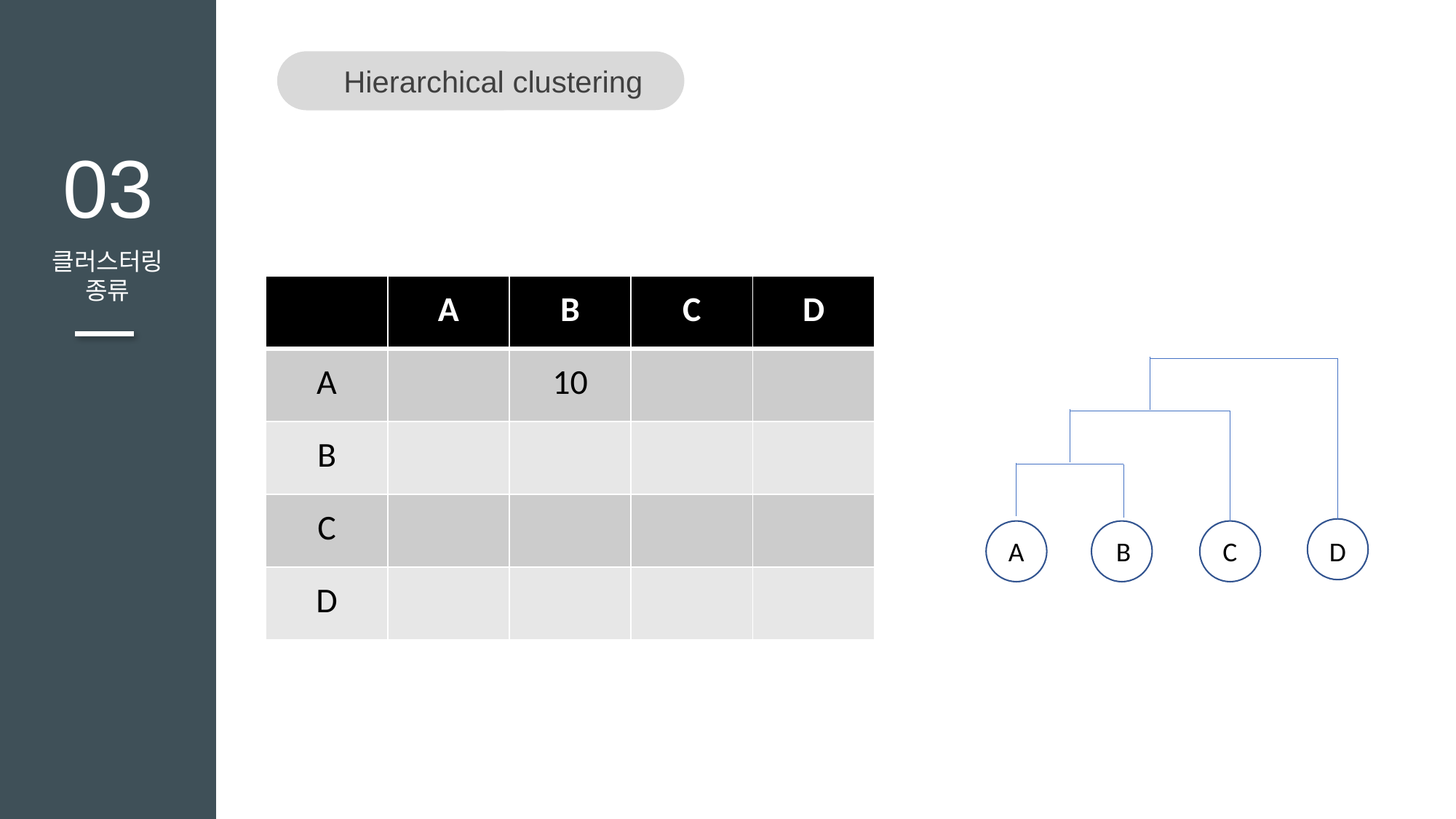

Hierarchical clustering
TITLE을 입력하세요
03
클러스터링
종류
|  | A | B | C | D |
| --- | --- | --- | --- | --- |
| A |  | 10 |  |  |
| B |  |  |  |  |
| C |  |  |  |  |
| D |  |  |  |  |
|  | A | B | C | D |
| --- | --- | --- | --- | --- |
| A |  | 20 | 3 |  |
| B |  |  | 10 |  |
| C |  |  |  |  |
| D |  |  |  |  |
|  | A | B | C | D |
| --- | --- | --- | --- | --- |
| A | 0 | 20 | 7 | 2 |
| B |  | 0 | 10 | 25 |
| C |  |  | 0 | 3 |
| D |  |  |  | 0 |

B
C
D
A